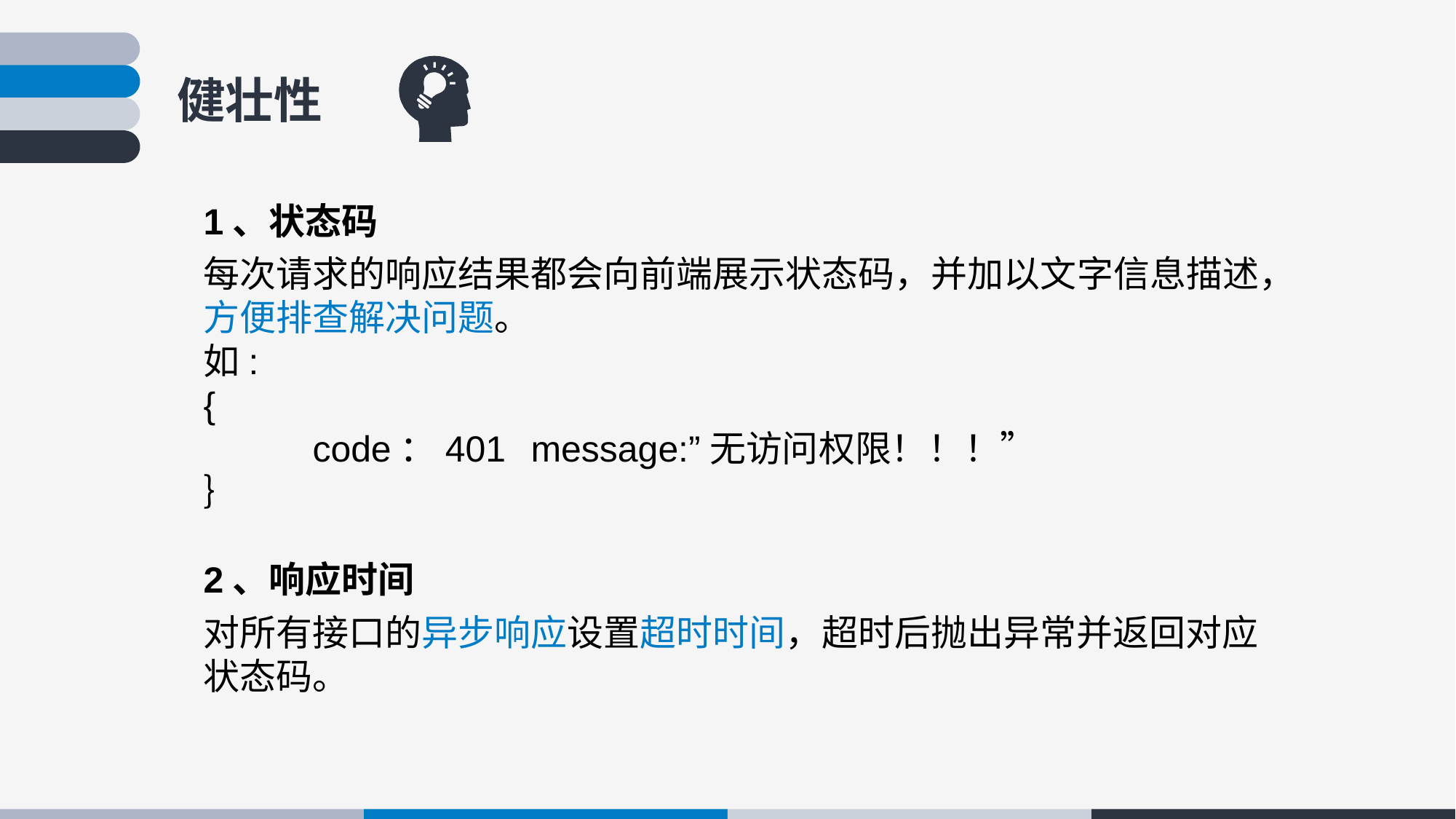

健壮性
1、状态码

每次请求的响应结果都会向前端展示状态码，并加以文字信息描述，方便排查解决问题。
如:
{
	code：401	message:”无访问权限！！！”
｝

2、响应时间

对所有接口的异步响应设置超时时间，超时后抛出异常并返回对应状态码。